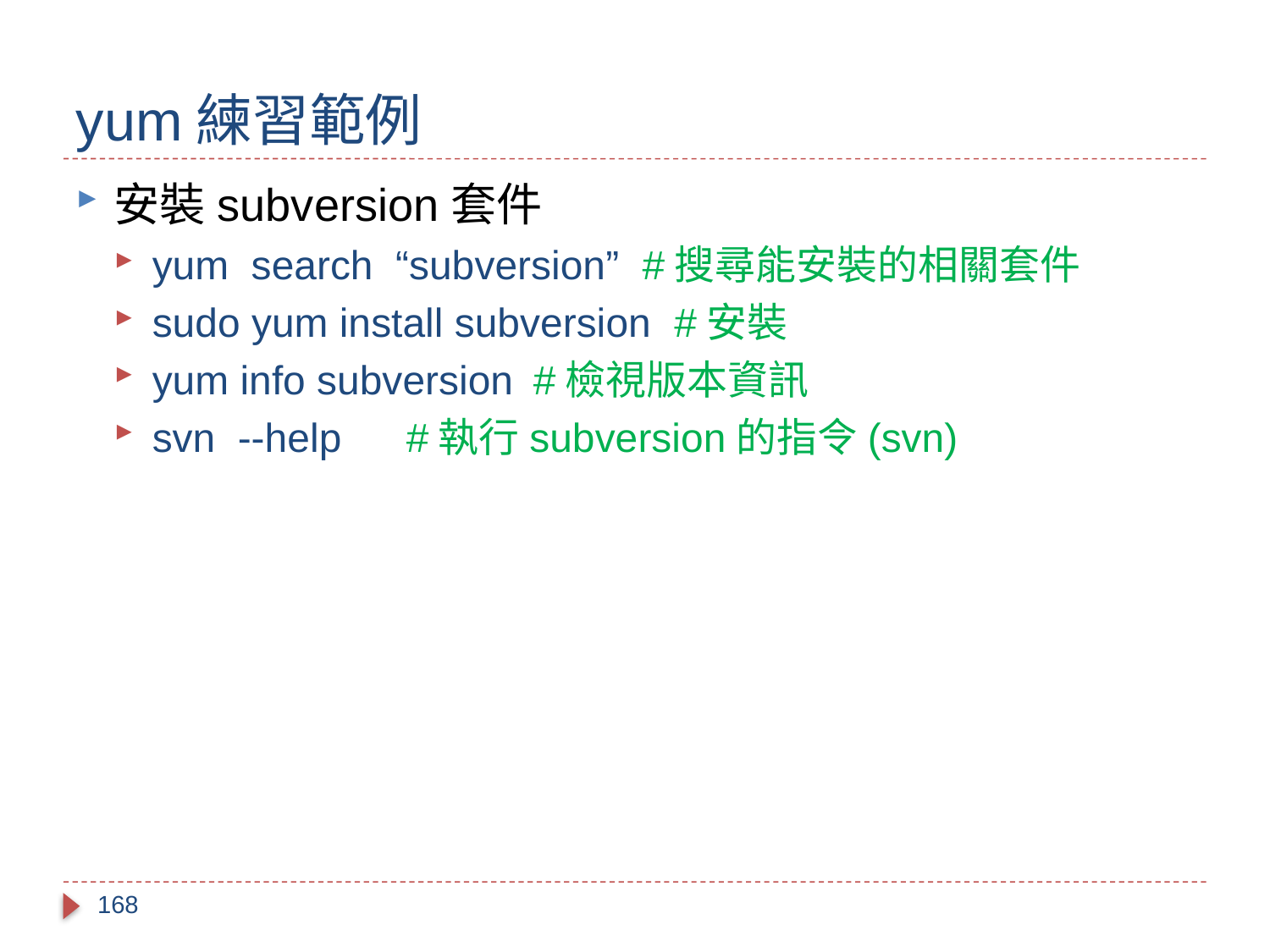

# yum練習範例
安裝subversion套件
yum  search  “subversion”  #搜尋能安裝的相關套件
sudo yum install subversion  #安裝
yum info subversion 	#檢視版本資訊
svn  --help  	#執行subversion的指令(svn)
168